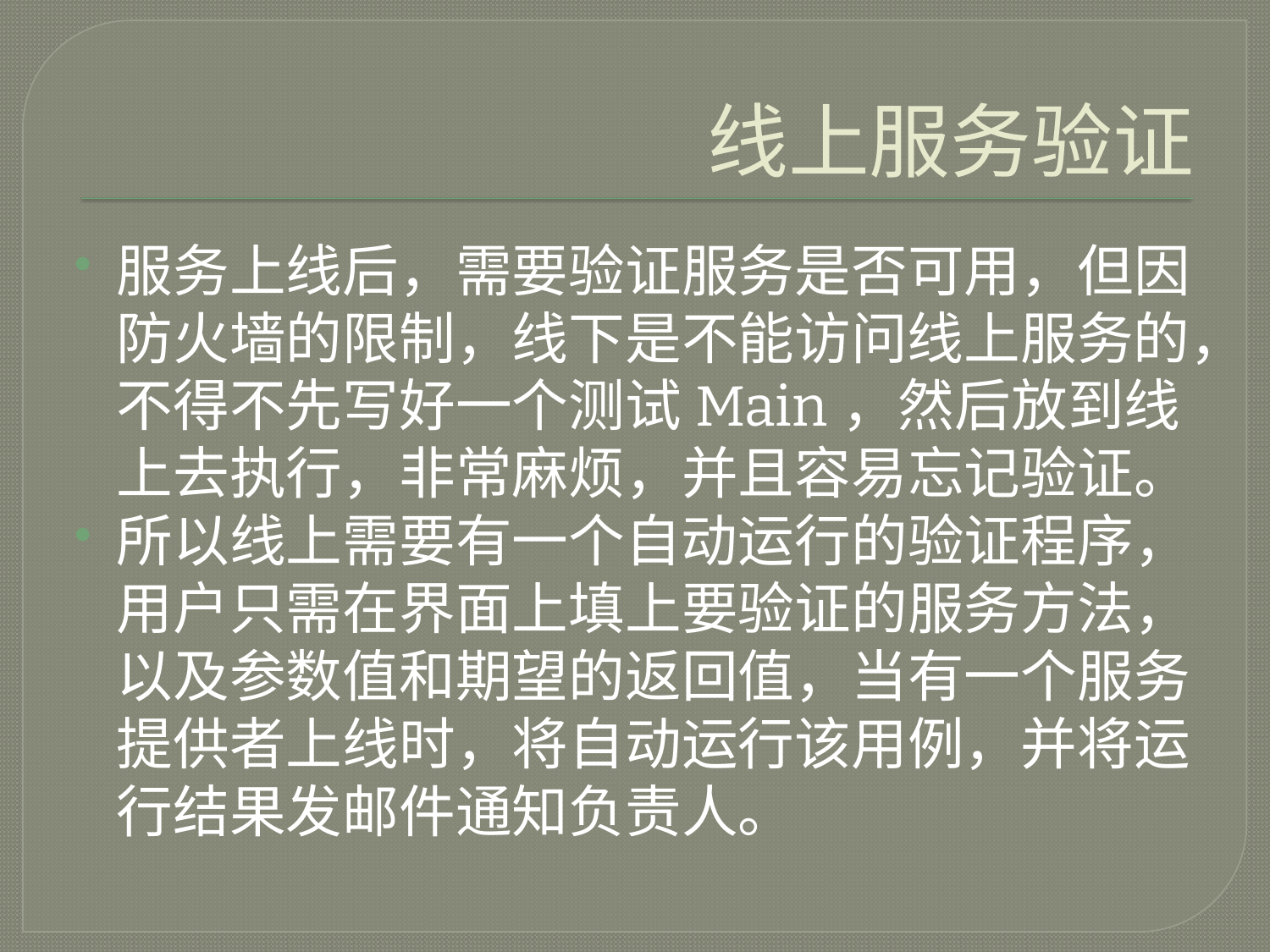

# 线上服务验证
服务上线后，需要验证服务是否可用，但因防火墙的限制，线下是不能访问线上服务的，不得不先写好一个测试Main，然后放到线上去执行，非常麻烦，并且容易忘记验证。
所以线上需要有一个自动运行的验证程序，用户只需在界面上填上要验证的服务方法，以及参数值和期望的返回值，当有一个服务提供者上线时，将自动运行该用例，并将运行结果发邮件通知负责人。